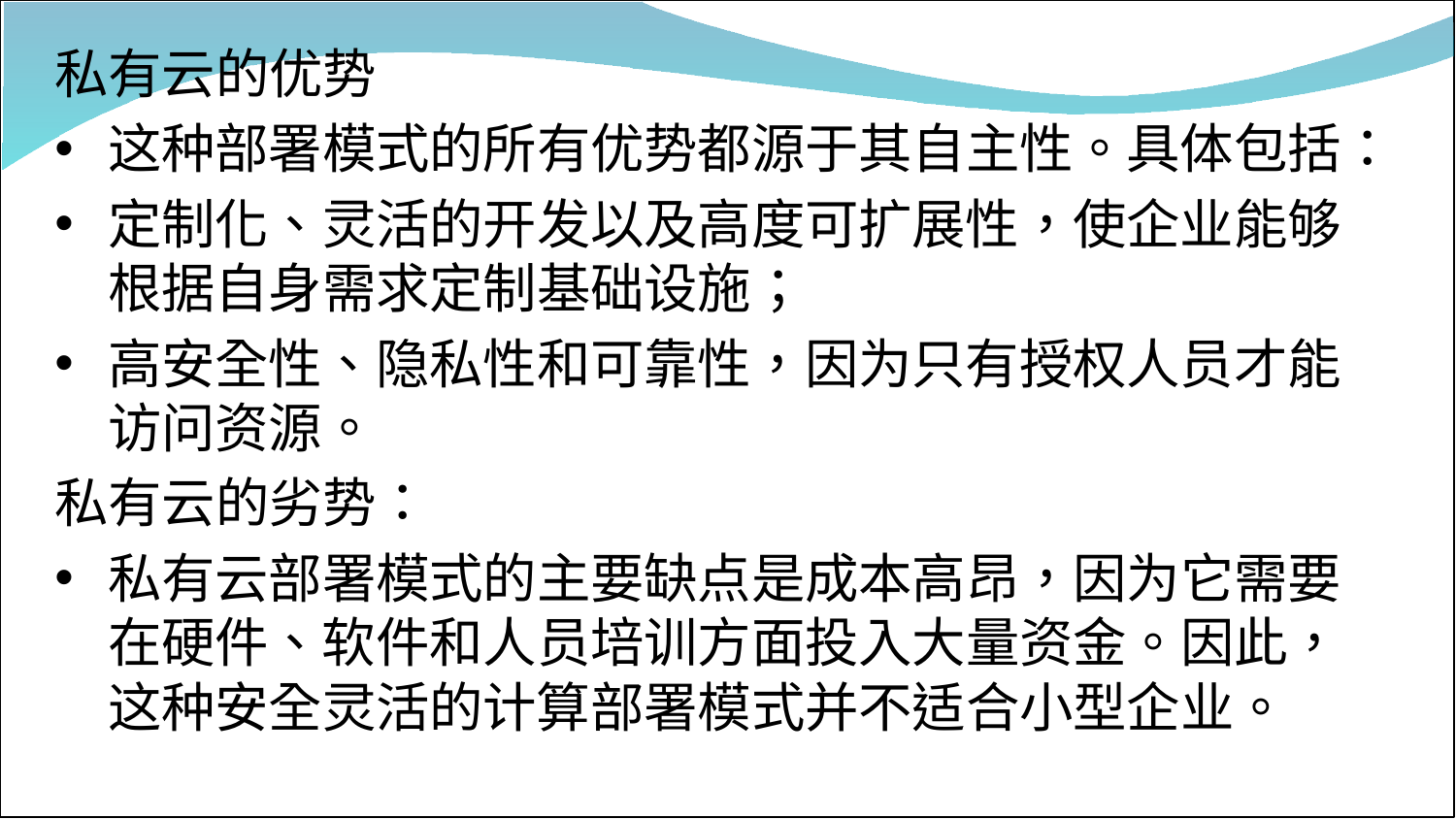

私有云的优势
这种部署模式的所有优势都源于其自主性。具体包括：
定制化、灵活的开发以及高度可扩展性，使企业能够根据自身需求定制基础设施；
高安全性、隐私性和可靠性，因为只有授权人员才能访问资源。
私有云的劣势：
私有云部署模式的主要缺点是成本高昂，因为它需要在硬件、软件和人员培训方面投入大量资金。因此，这种安全灵活的计算部署模式并不适合小型企业。
#